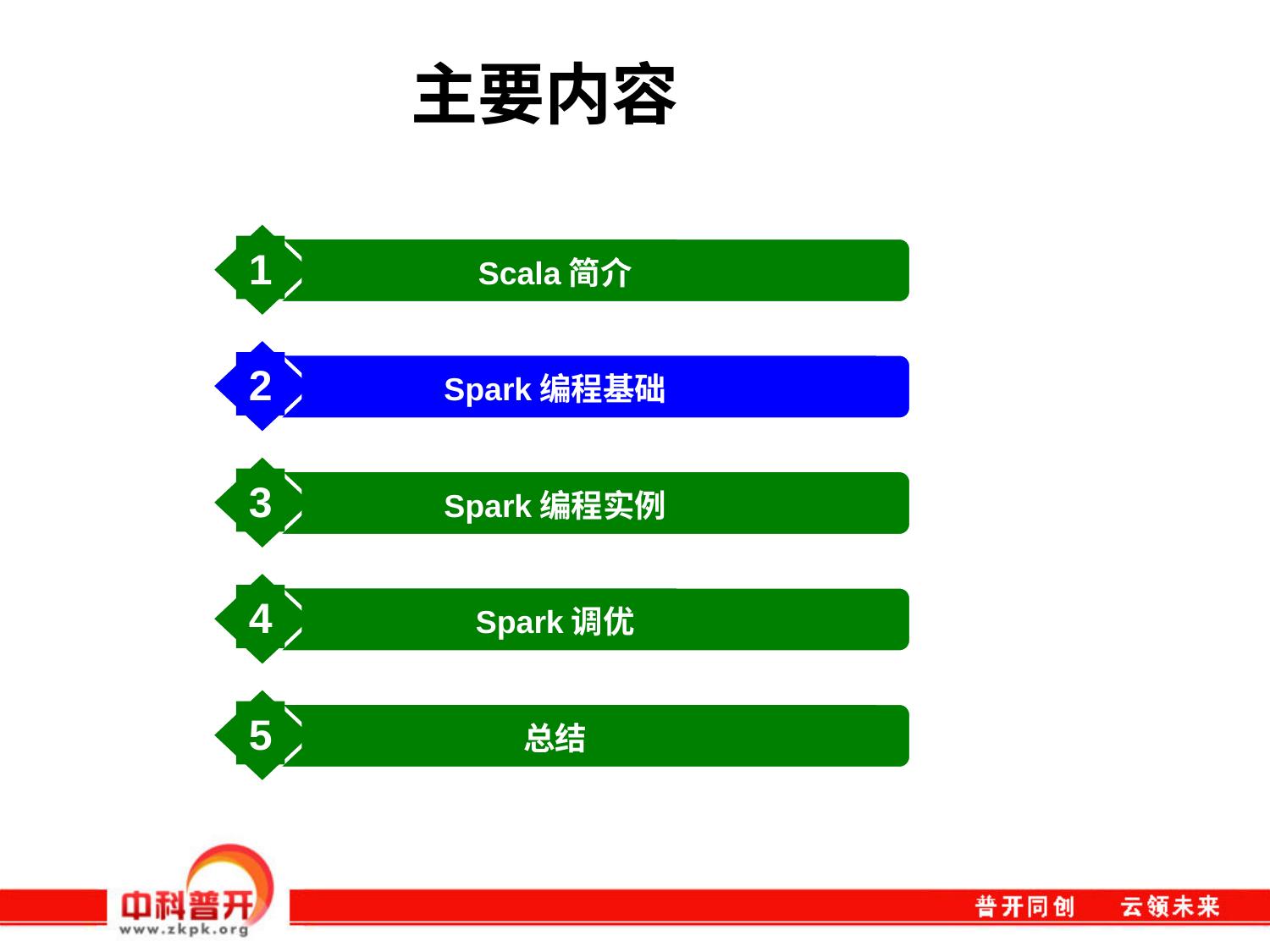

# 主要内容

1

Scala简介

2

Spark编程基础

3

Spark编程实例

4

Spark调优

5

总结